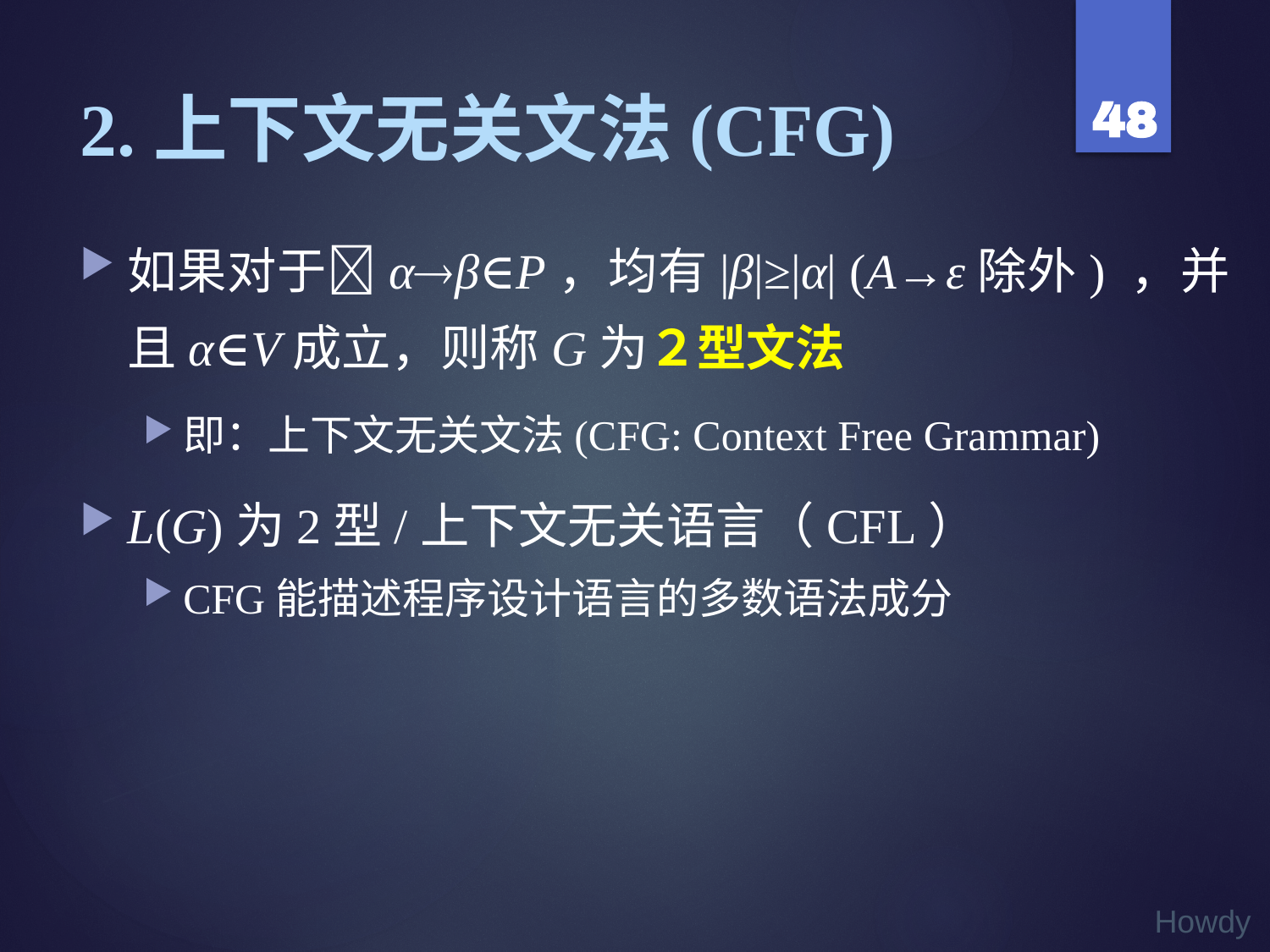

# 2.上下文无关文法(CFG)
如果对于∀α→β∈P，均有|β|≥|α| (A→ε除外) ，并且α∈V成立，则称G为２型文法
即：上下文无关文法(CFG: Context Free Grammar)
L(G)为2型/上下文无关语言（CFL）
CFG能描述程序设计语言的多数语法成分